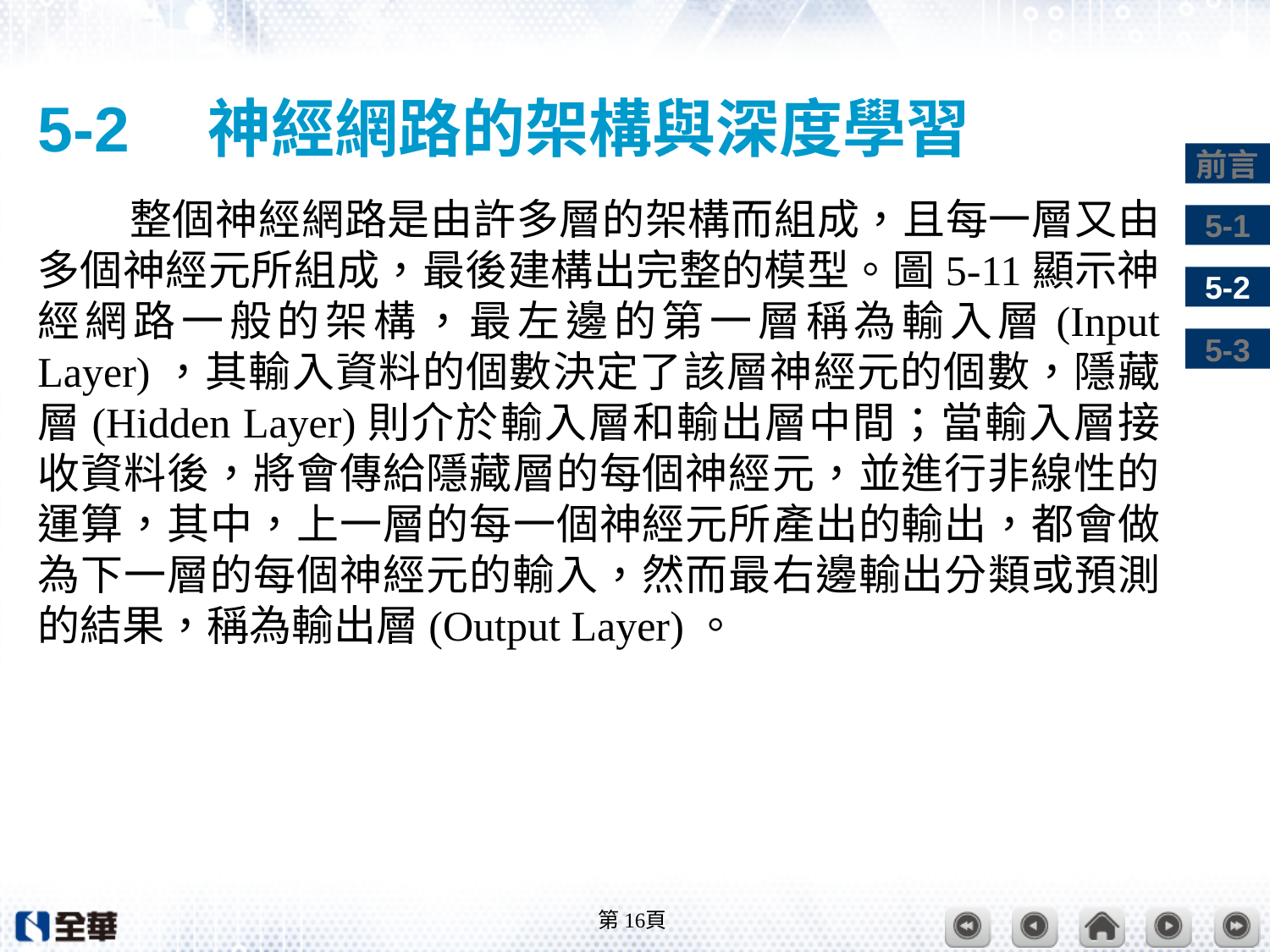

# 5-2　神經網路的架構與深度學習
        整個神經網路是由許多層的架構而組成，且每一層又由多個神經元所組成，最後建構出完整的模型。圖5-11顯示神經網路一般的架構，最左邊的第一層稱為輸入層(Input Layer)，其輸入資料的個數決定了該層神經元的個數，隱藏層(Hidden Layer)則介於輸入層和輸出層中間；當輸入層接收資料後，將會傳給隱藏層的每個神經元，並進行非線性的運算，其中，上一層的每一個神經元所產出的輸出，都會做為下一層的每個神經元的輸入，然而最右邊輸出分類或預測的結果，稱為輸出層(Output Layer)。